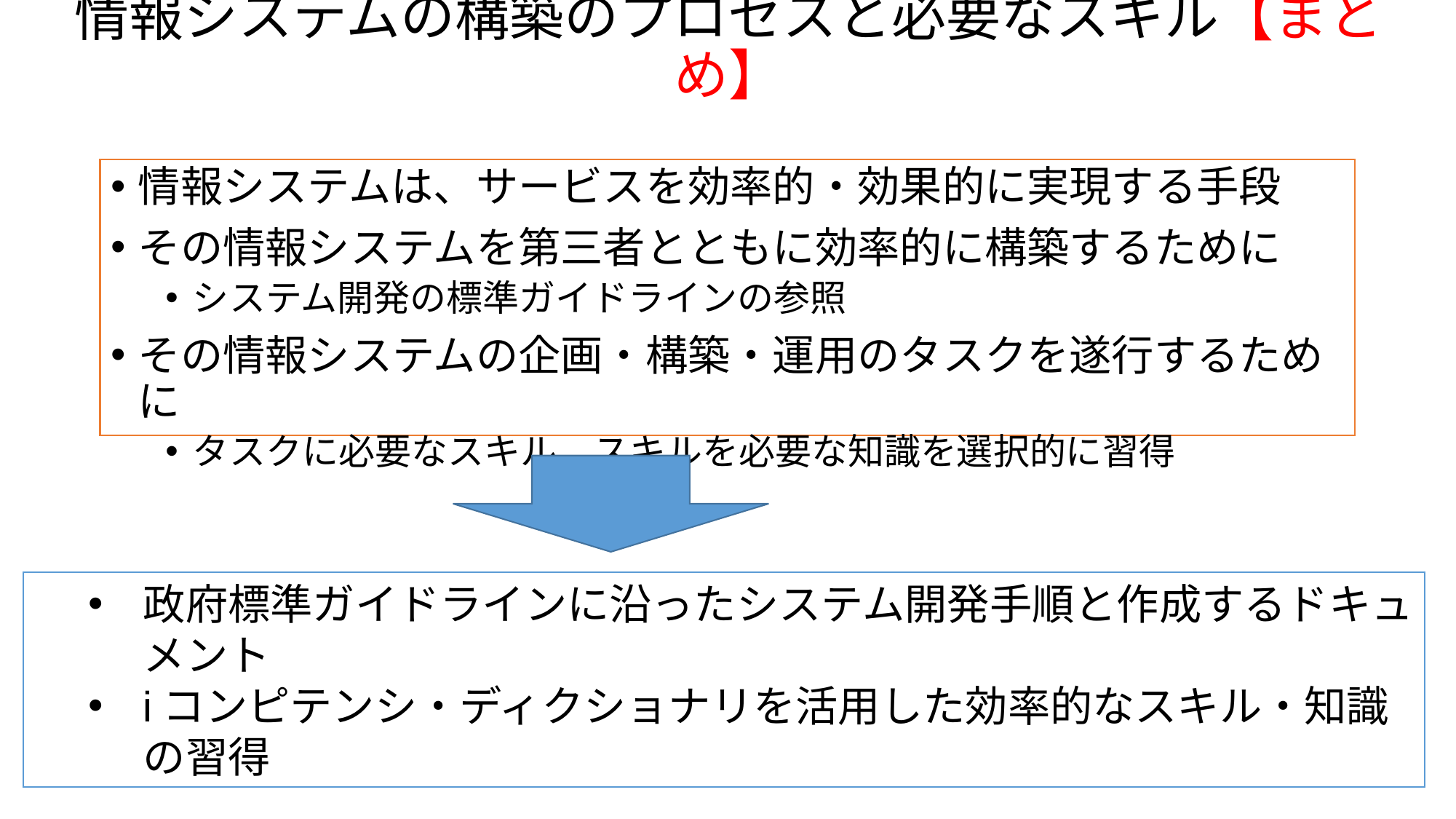

# 情報システムの構築のプロセスと必要なスキル【まとめ】
情報システムは、サービスを効率的・効果的に実現する手段
その情報システムを第三者とともに効率的に構築するために
システム開発の標準ガイドラインの参照
その情報システムの企画・構築・運用のタスクを遂行するために
タスクに必要なスキル、スキルを必要な知識を選択的に習得

政府標準ガイドラインに沿ったシステム開発手順と作成するドキュメント
iコンピテンシ・ディクショナリを活用した効率的なスキル・知識の習得